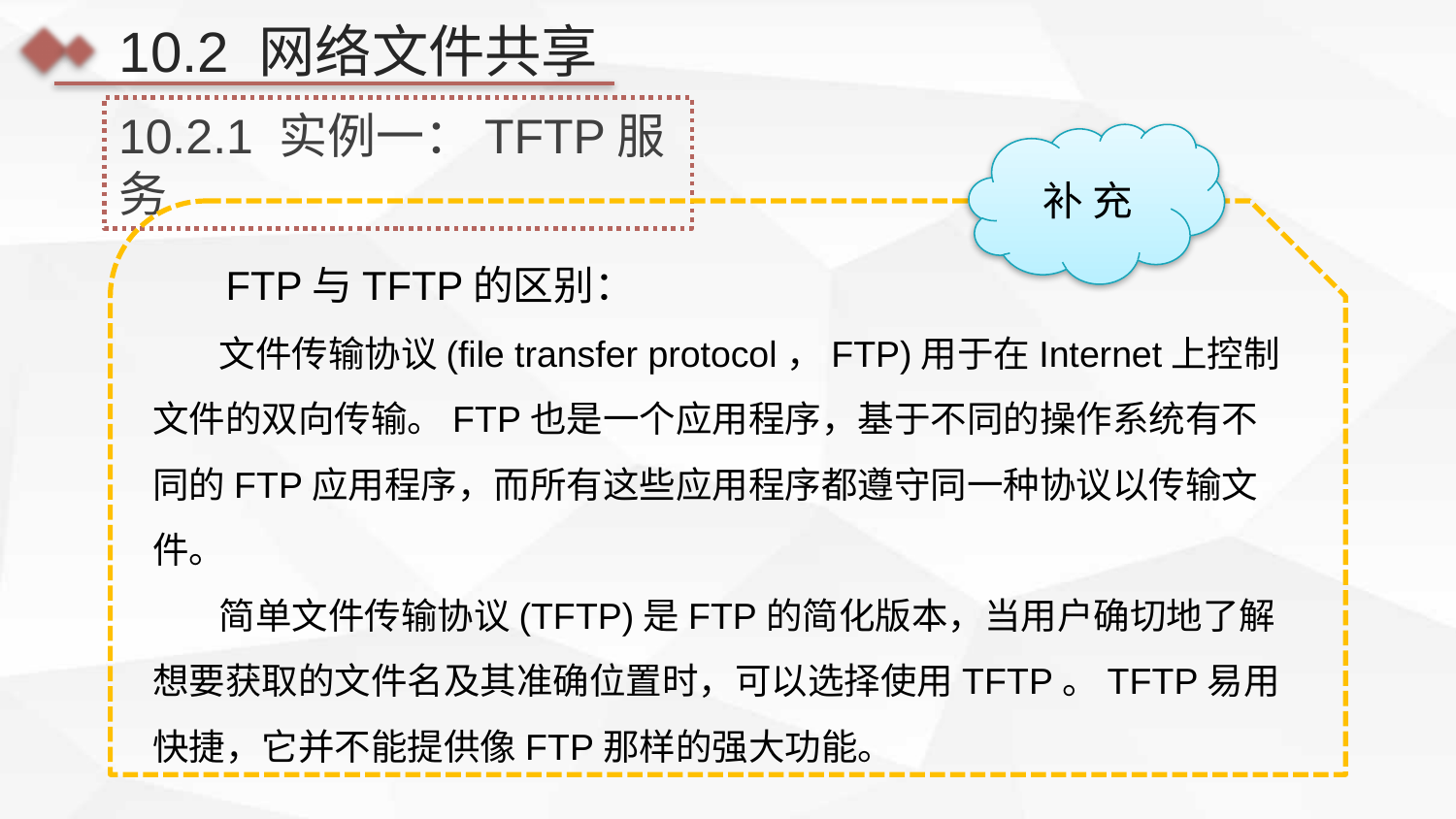

10.2 网络文件共享

10.2.1 实例一：TFTP服务
补 充
       FTP与TFTP的区别：
       文件传输协议(file transfer protocol，FTP)用于在Internet上控制文件的双向传输。FTP也是一个应用程序，基于不同的操作系统有不同的FTP应用程序，而所有这些应用程序都遵守同一种协议以传输文件。
       简单文件传输协议(TFTP)是FTP的简化版本，当用户确切地了解想要获取的文件名及其准确位置时，可以选择使用TFTP。TFTP易用快捷，它并不能提供像FTP那样的强大功能。